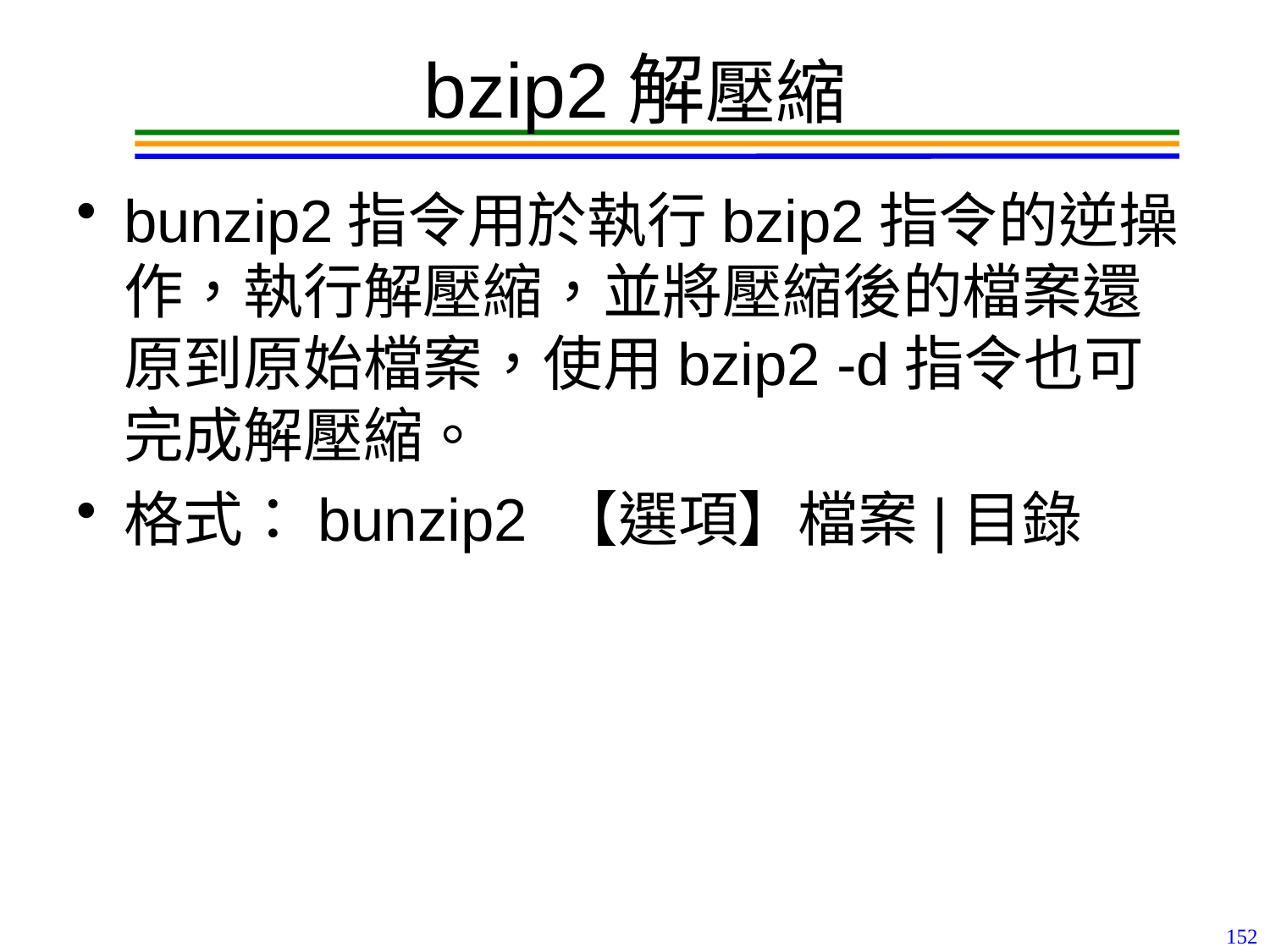

# bzip2解壓縮
bunzip2指令用於執行bzip2指令的逆操作，執行解壓縮，並將壓縮後的檔案還原到原始檔案，使用bzip2 -d指令也可完成解壓縮。
格式：bunzip2 【選項】檔案|目錄

152